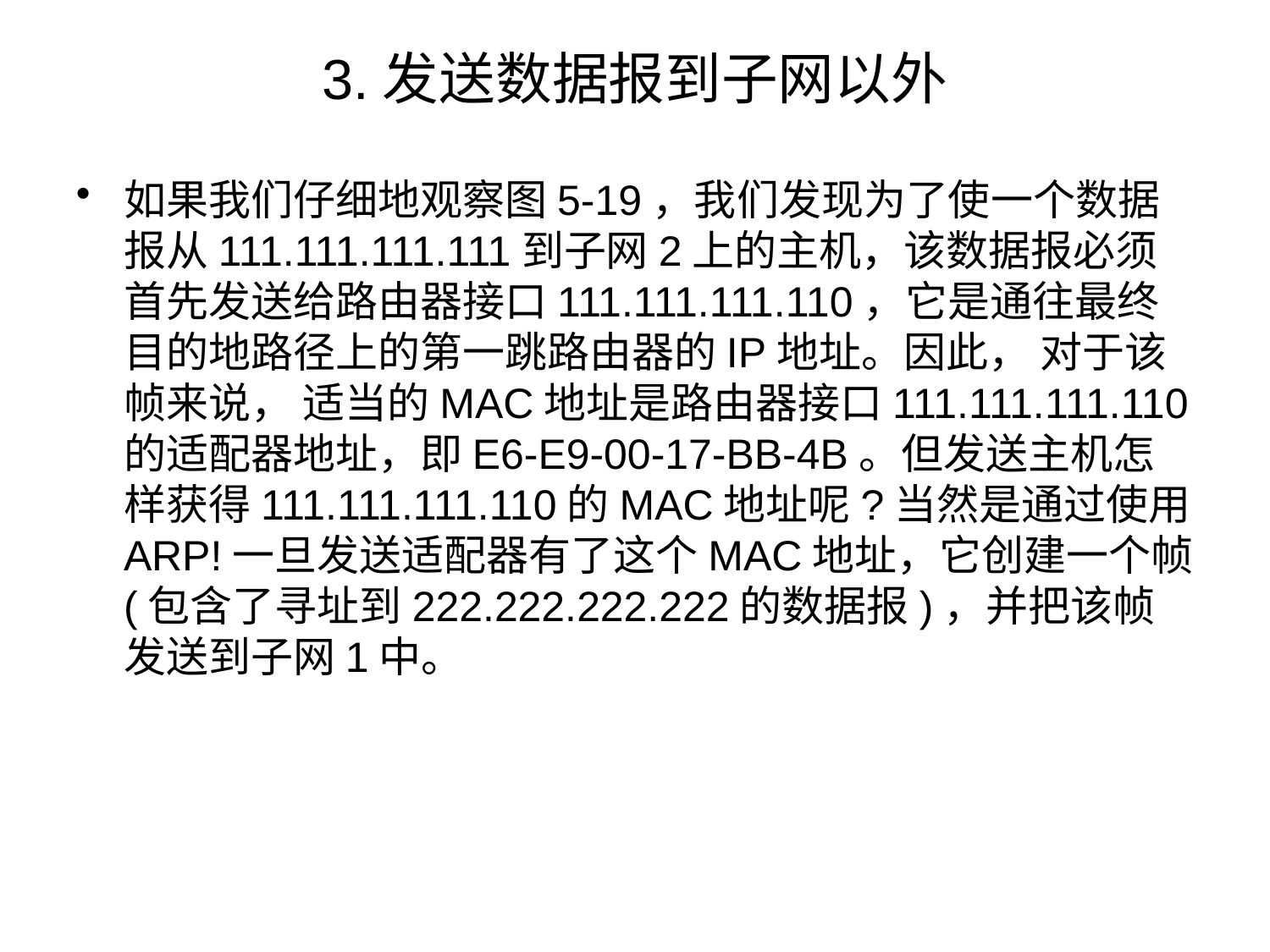

# 3.发送数据报到子网以外
如果我们仔细地观察图5-19，我们发现为了使一个数据报从111.111.111.111到子网2上的主机，该数据报必须首先发送给路由器接口111.111.111.110，它是通往最终目的地路径上的第一跳路由器的IP地址。因此， 对于该帧来说， 适当的MAC地址是路由器接口111.111.111.110的适配器地址，即E6-E9-00-17-BB-4B。但发送主机怎样获得111.111.111.110的MAC地址呢?当然是通过使用ARP!一旦发送适配器有了这个MAC地址，它创建一个帧(包含了寻址到222.222.222.222的数据报)，并把该帧发送到子网1中。